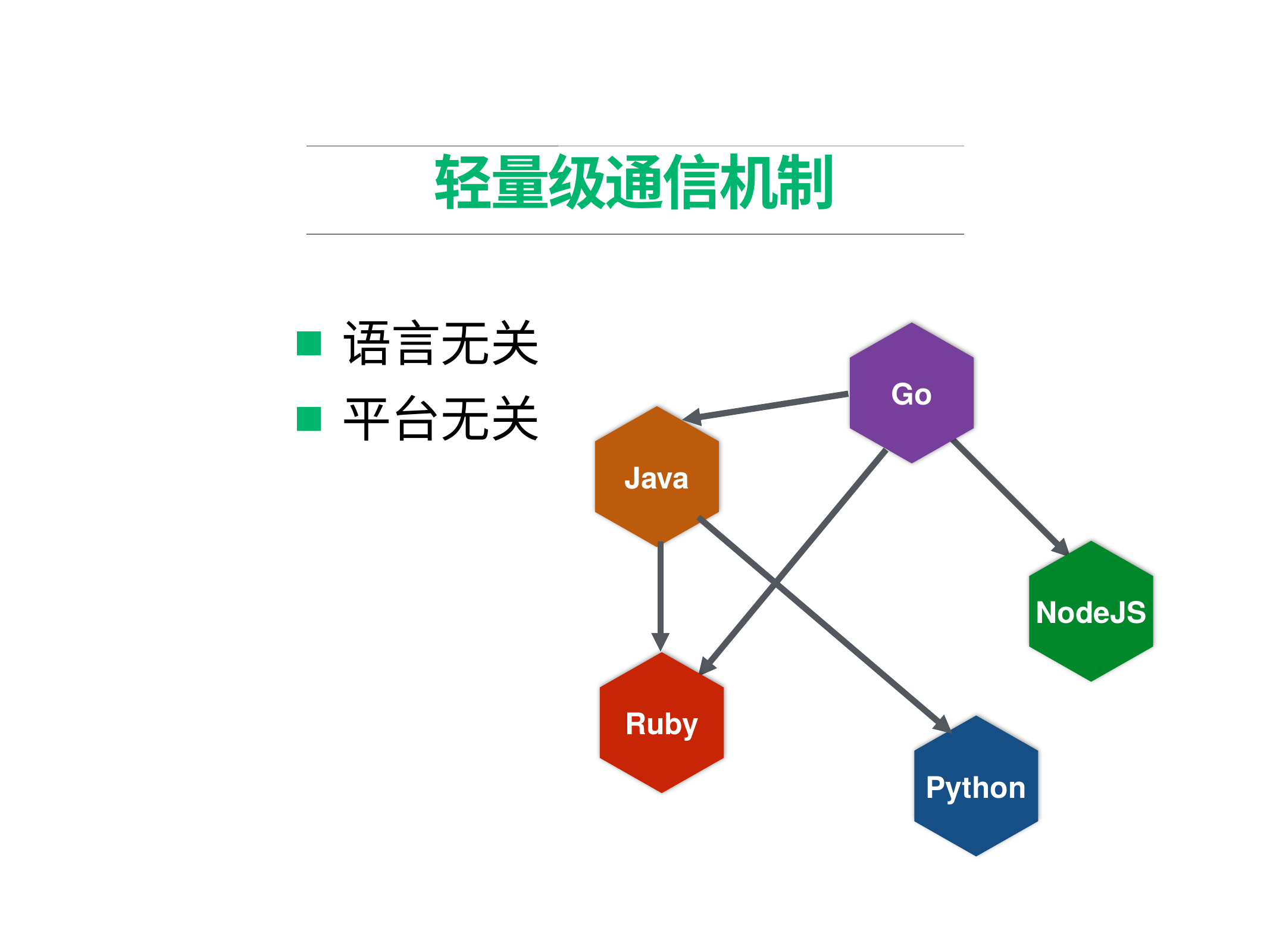

# 轻量级通信机制
语言无关
Go
平台无关

Java

NodeJS

Ruby
Python
22